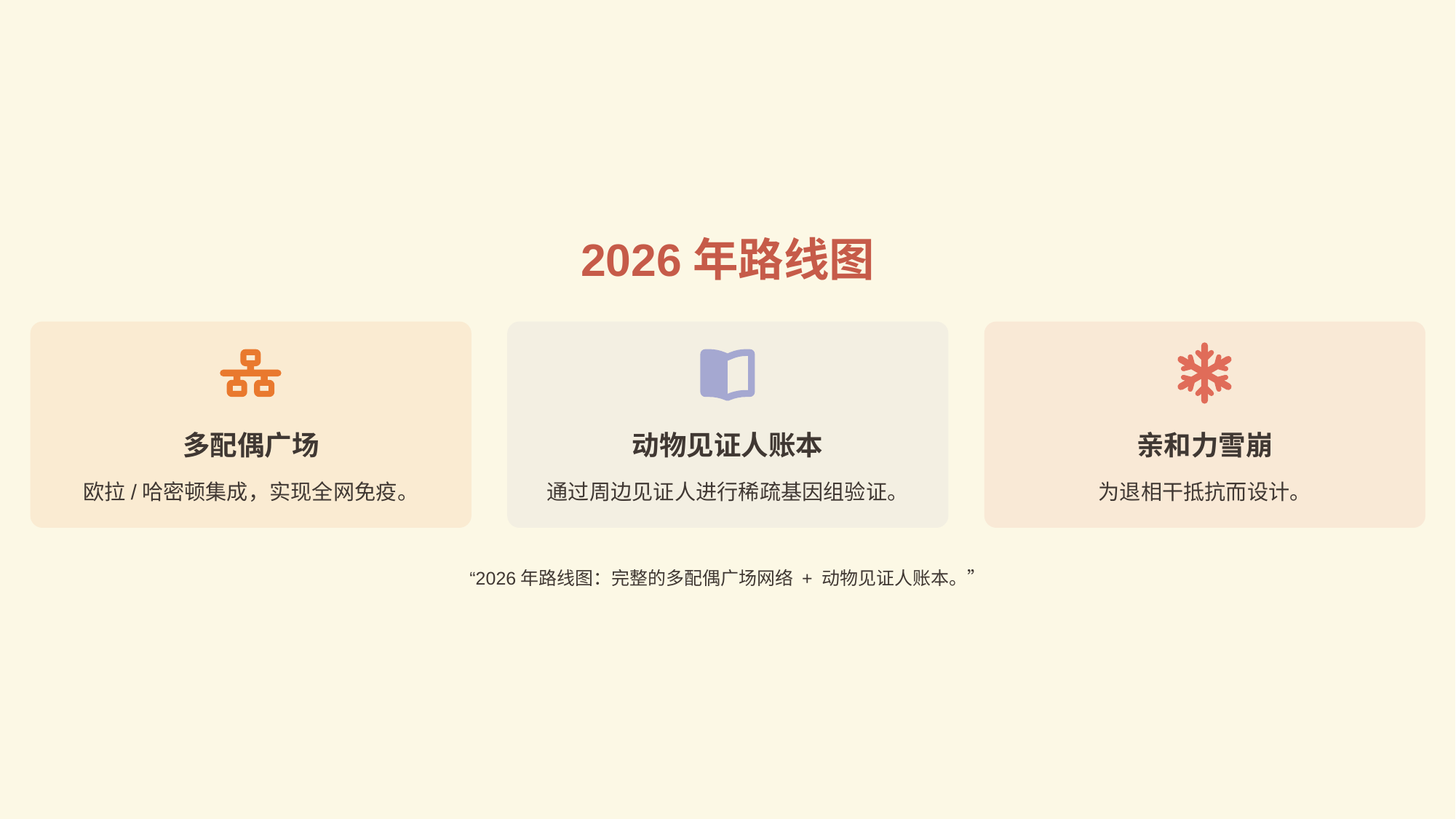

2026年路线图

多配偶广场
动物见证人账本
亲和力雪崩
欧拉/哈密顿集成，实现全网免疫。
通过周边见证人进行稀疏基因组验证。
为退相干抵抗而设计。
“2026年路线图：完整的多配偶广场网络 + 动物见证人账本。”